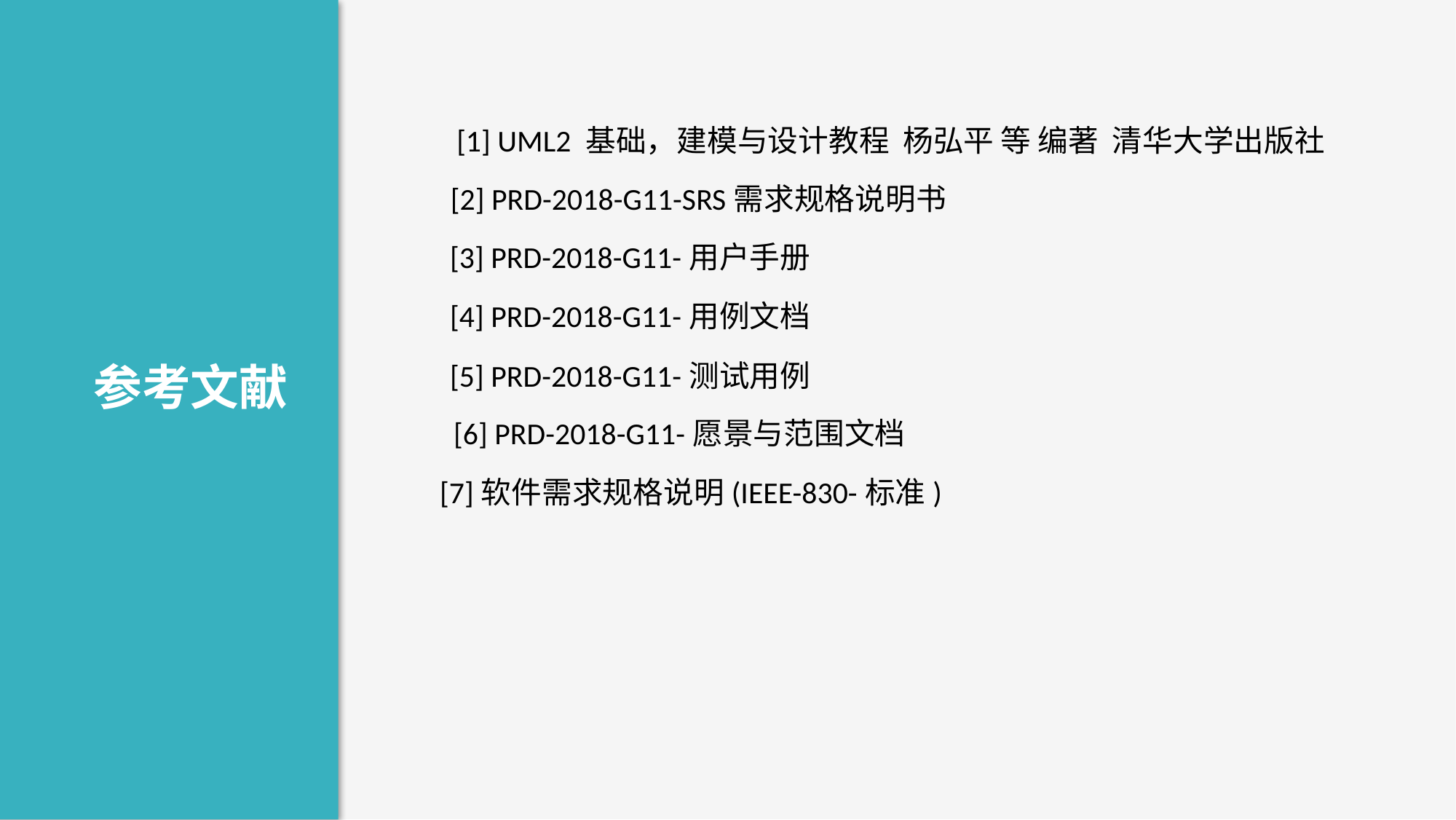

[1] UML2 基础，建模与设计教程  杨弘平 等 编著  清华大学出版社
[2] PRD-2018-G11-SRS需求规格说明书
[3] PRD-2018-G11-用户手册
[4] PRD-2018-G11-用例文档
参考文献
[5] PRD-2018-G11-测试用例
[6] PRD-2018-G11-愿景与范围文档
[7]软件需求规格说明(IEEE-830-标准)